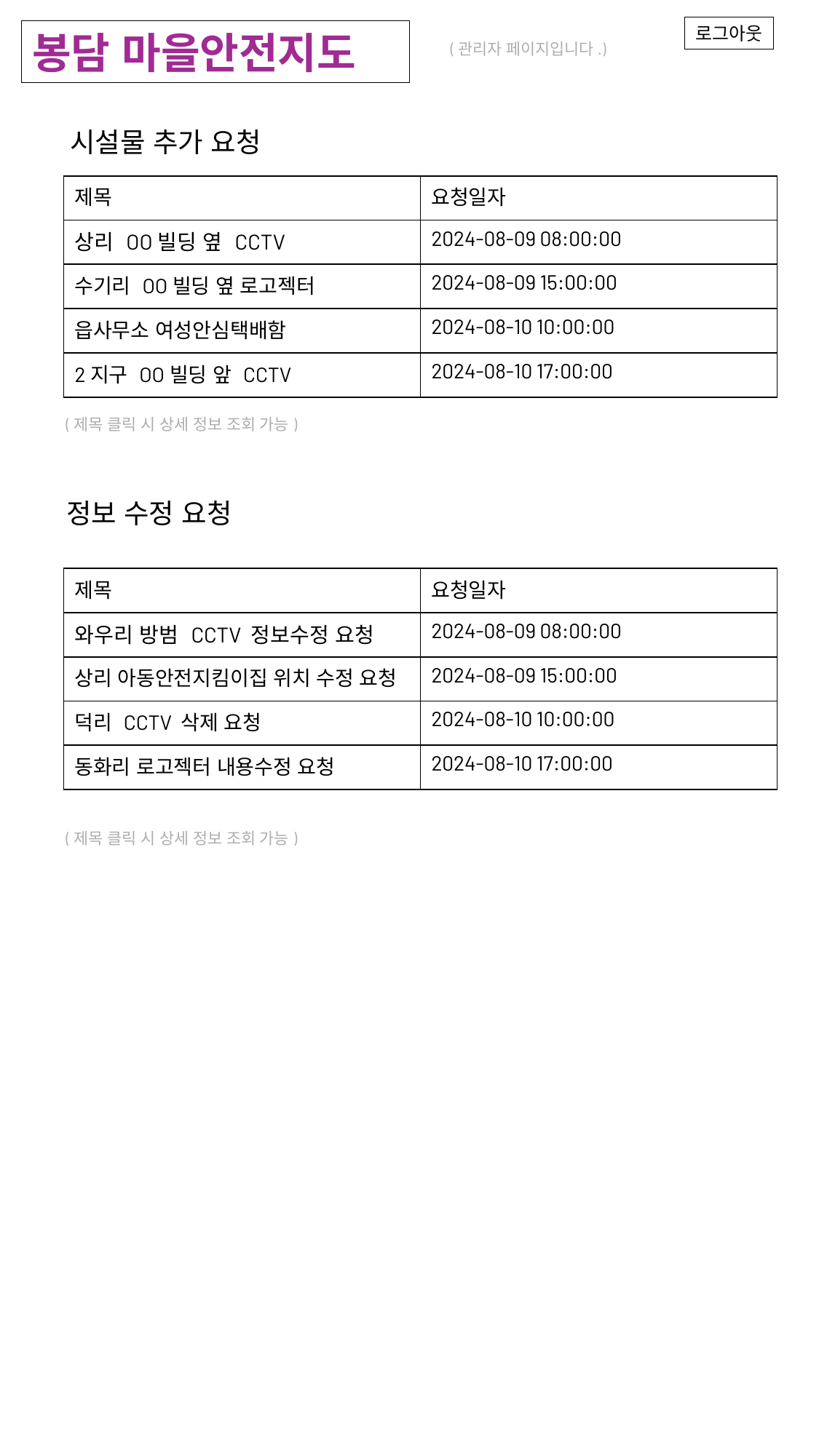

로그아웃
봉담 마을안전지도
(관리자 페이지입니다.)
시설물 추가 요청
| 제목 | 요청일자 |
| --- | --- |
| 상리 OO빌딩 옆 CCTV | 2024-08-09 08:00:00 |
| 수기리 OO빌딩 옆 로고젝터 | 2024-08-09 15:00:00 |
| 읍사무소 여성안심택배함 | 2024-08-10 10:00:00 |
| 2지구 OO빌딩 앞 CCTV | 2024-08-10 17:00:00 |
(제목 클릭 시 상세 정보 조회 가능)
정보 수정 요청
| 제목 | 요청일자 |
| --- | --- |
| 와우리 방범 CCTV 정보수정 요청 | 2024-08-09 08:00:00 |
| 상리 아동안전지킴이집 위치 수정 요청 | 2024-08-09 15:00:00 |
| 덕리 CCTV 삭제 요청 | 2024-08-10 10:00:00 |
| 동화리 로고젝터 내용수정 요청 | 2024-08-10 17:00:00 |
(제목 클릭 시 상세 정보 조회 가능)